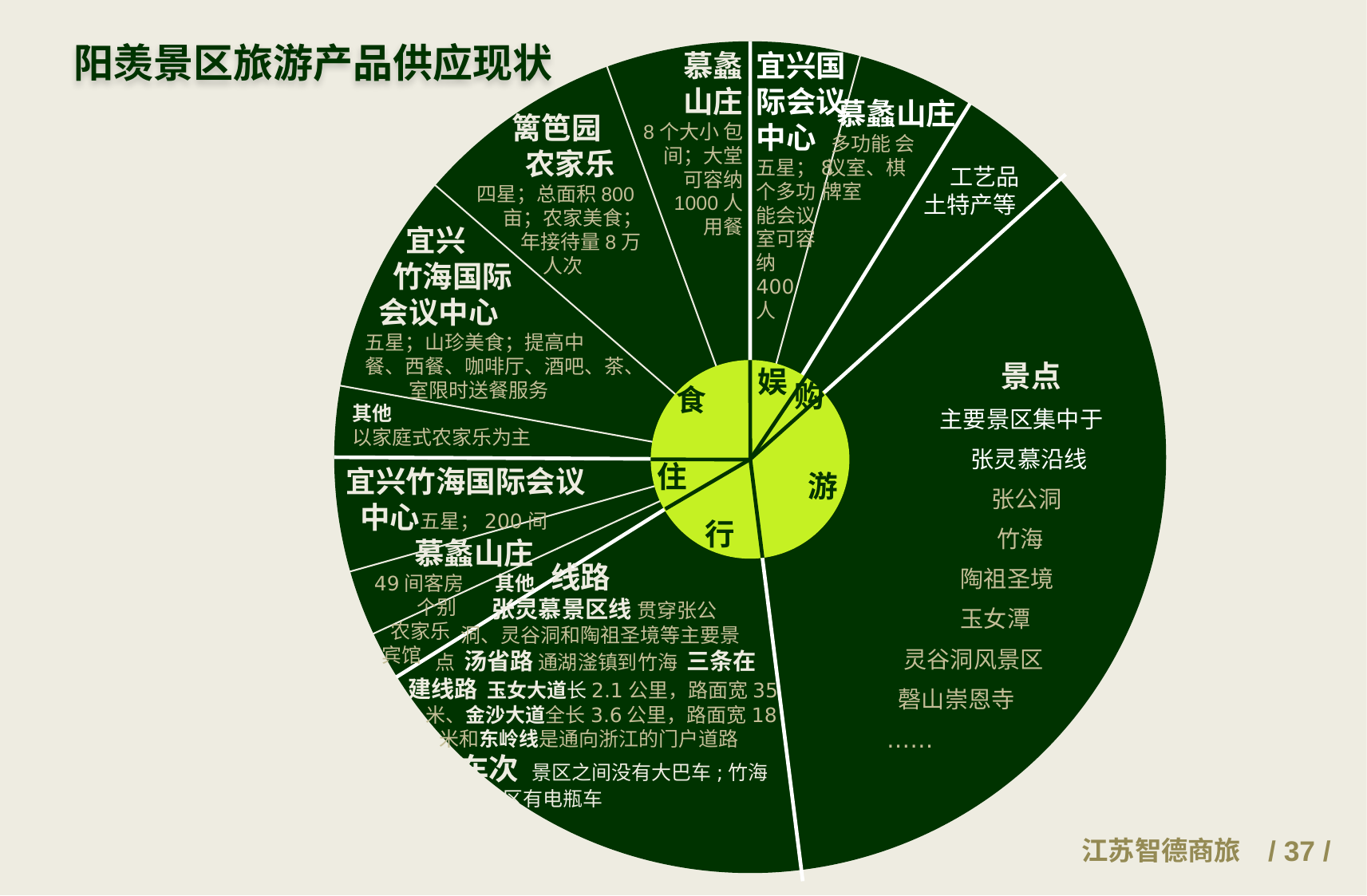

阳羡景区旅游产品供应现状

慕蠡
山庄
8个大小 包
 间；大堂可容纳
    1000人用餐
宜兴国
际会议
中心
五星；8
个多功
能会议
室可容
纳
400
人
     慕蠡山庄
       多功能 会
      议室、棋
     牌室
          篱笆园
            农家乐
        四星；总面积800
              亩；农家美食；
                  年接待量8万
                       人次
    工艺品
土特产等
     宜兴
   竹海国际
 会议中心
五星；山珍美食；提高中
餐、西餐、咖啡厅、酒吧、茶、
         室限时送餐服务
                  景点
            主要景区集中于
                  张灵慕沿线
                      张公洞
                       竹海
                陶祖圣境
                玉女潭
     灵谷洞风景区
    磬山崇恩寺
  ……
娱

购
食
住
游
行
其他
以家庭式农家乐为主
宜兴竹海国际会议
 中心五星；200间
         慕蠡山庄
    49间客房       其他
               个别
         农家乐
       宾馆
                    线路
                  张灵慕景区线 贯穿张公
           洞、灵谷洞和陶祖圣境等主要景
     点  汤省路 通湖滏镇到竹海  三条在
建线路  玉女大道长2.1公里，路面宽35
   米、金沙大道全长3.6公里，路面宽18
      米和东岭线是通向浙江的门户道路
          车次  景区之间没有大巴车;竹海
                景区有电瓶车